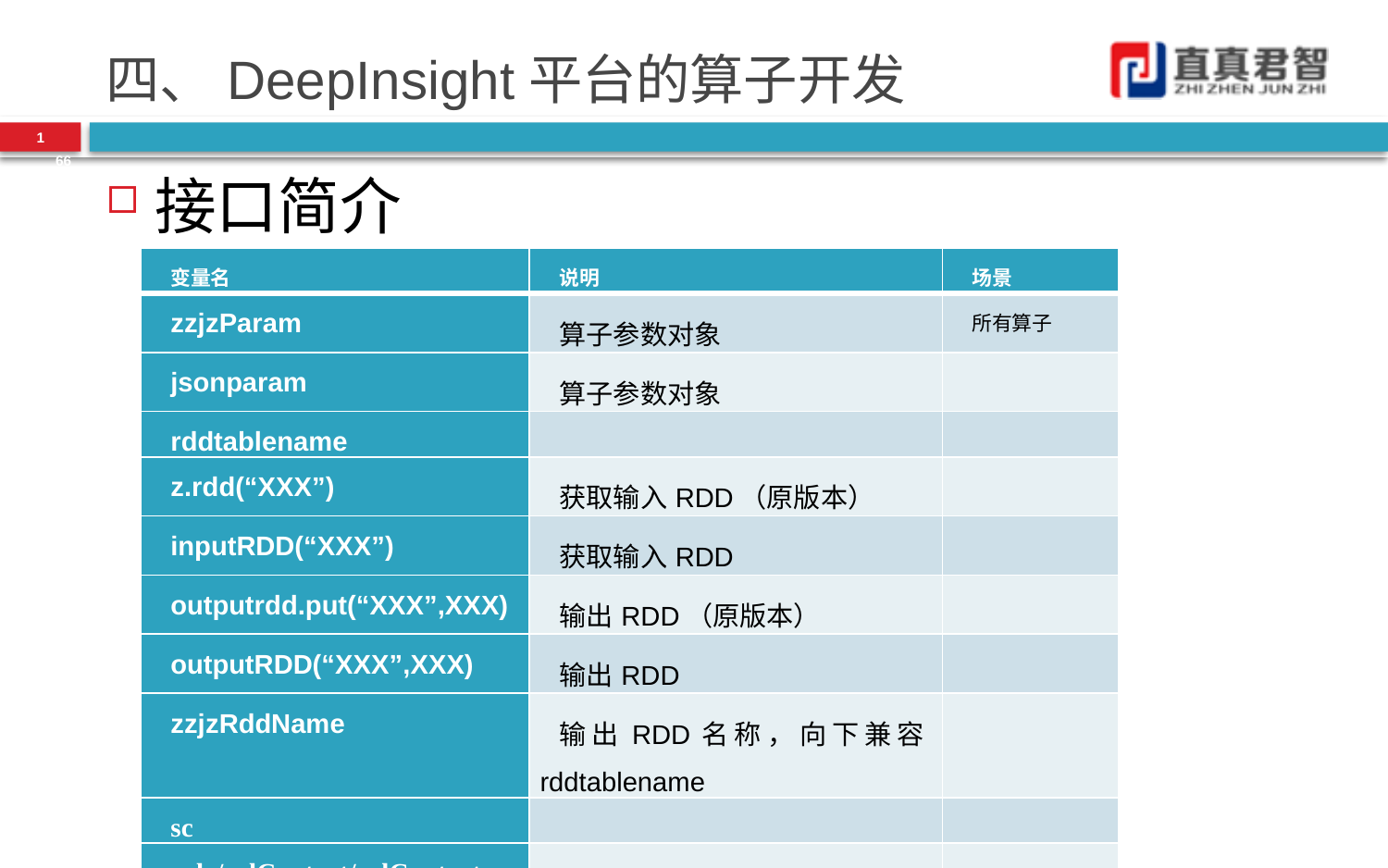

# 四、DeepInsight平台的算子开发
1
66
接口简介
| 变量名 | 说明 | 场景 |
| --- | --- | --- |
| zzjzParam | 算子参数对象 | 所有算子 |
| jsonparam | 算子参数对象 |  |
| rddtablename |  |  |
| z.rdd(“XXX”) | 获取输入RDD（原版本） |  |
| inputRDD(“XXX”) | 获取输入RDD |  |
| outputrdd.put(“XXX”,XXX) | 输出RDD（原版本） |  |
| outputRDD(“XXX”,XXX) | 输出RDD |  |
| zzjzRddName | 输出RDD名称，向下兼容rddtablename |  |
| sc |  |  |
| sqlc/sqlContext/sqlContext |  |  |